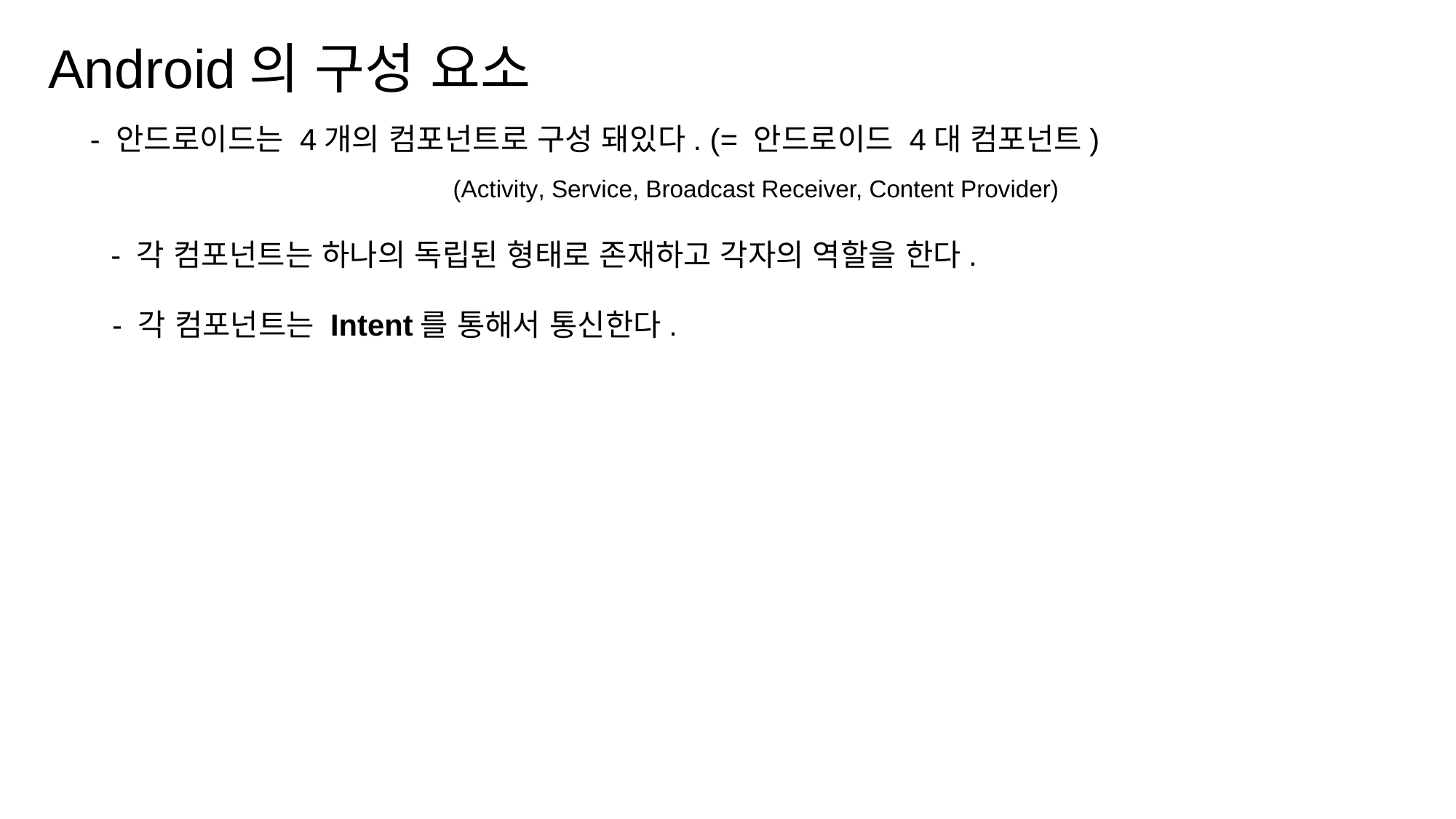

Android의 구성 요소
나눔스퀘어OTF ExtraBold
- 안드로이드는 4개의 컴포넌트로 구성 돼있다. (= 안드로이드 4대 컴포넌트)
나눔스퀘어OTF Bold
(Activity, Service, Broadcast Receiver, Content Provider)
나눔스퀘어OTF
- 각 컴포넌트는 하나의 독립된 형태로 존재하고 각자의 역할을 한다.
나눔스퀘어_ac ExtraBold
- 각 컴포넌트는 Intent를 통해서 통신한다.
나눔스퀘어_ac Bold
나눔스퀘어_ac
나눔스퀘어 ExtraBold
나눔스퀘어 Bold
나눔스퀘어
실행 화면
XML
나눔스퀘어 Light
Kotlin